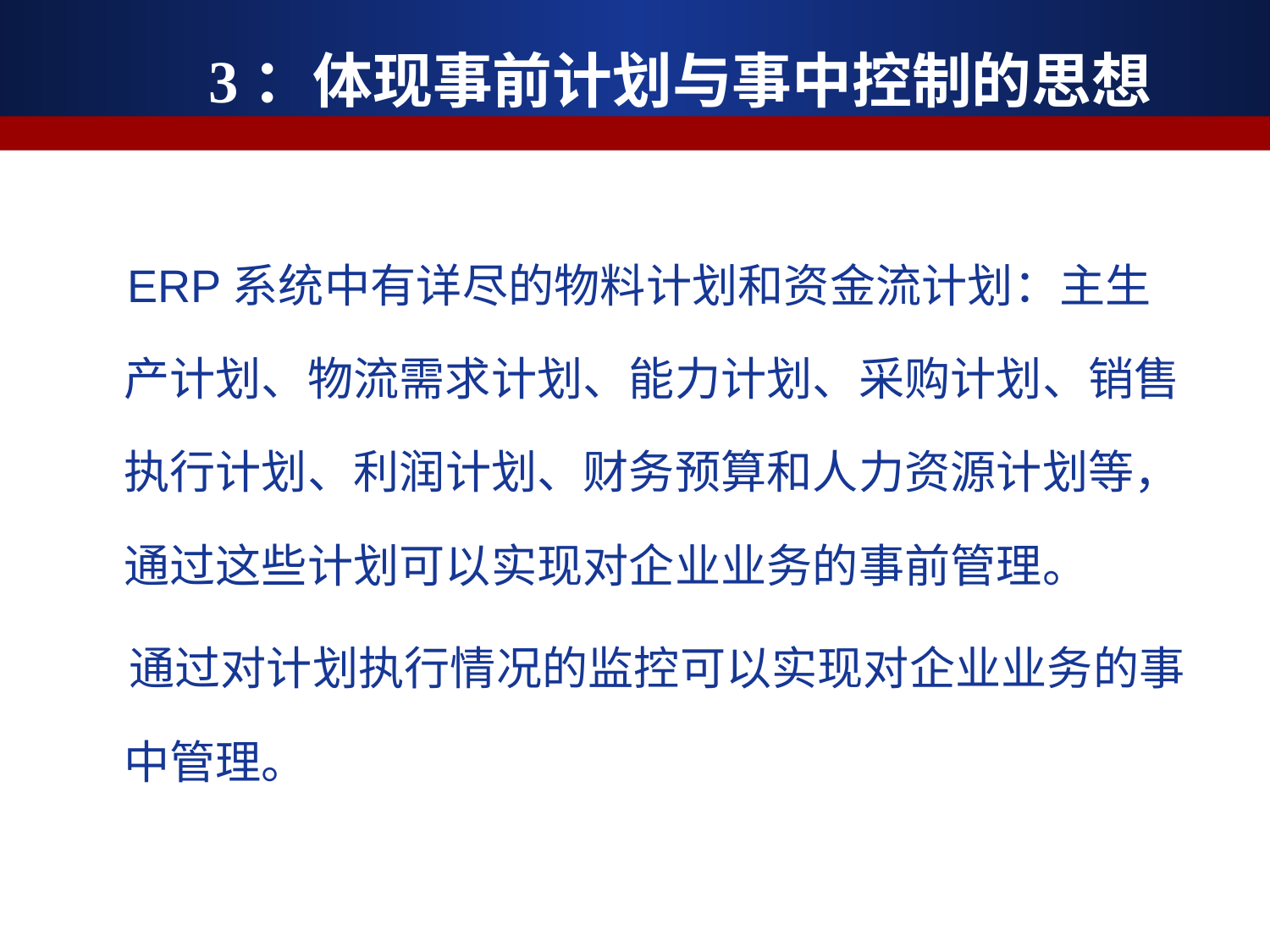

# 3：体现事前计划与事中控制的思想
    ERP系统中有详尽的物料计划和资金流计划：主生产计划、物流需求计划、能力计划、采购计划、销售执行计划、利润计划、财务预算和人力资源计划等，通过这些计划可以实现对企业业务的事前管理。
    通过对计划执行情况的监控可以实现对企业业务的事中管理。